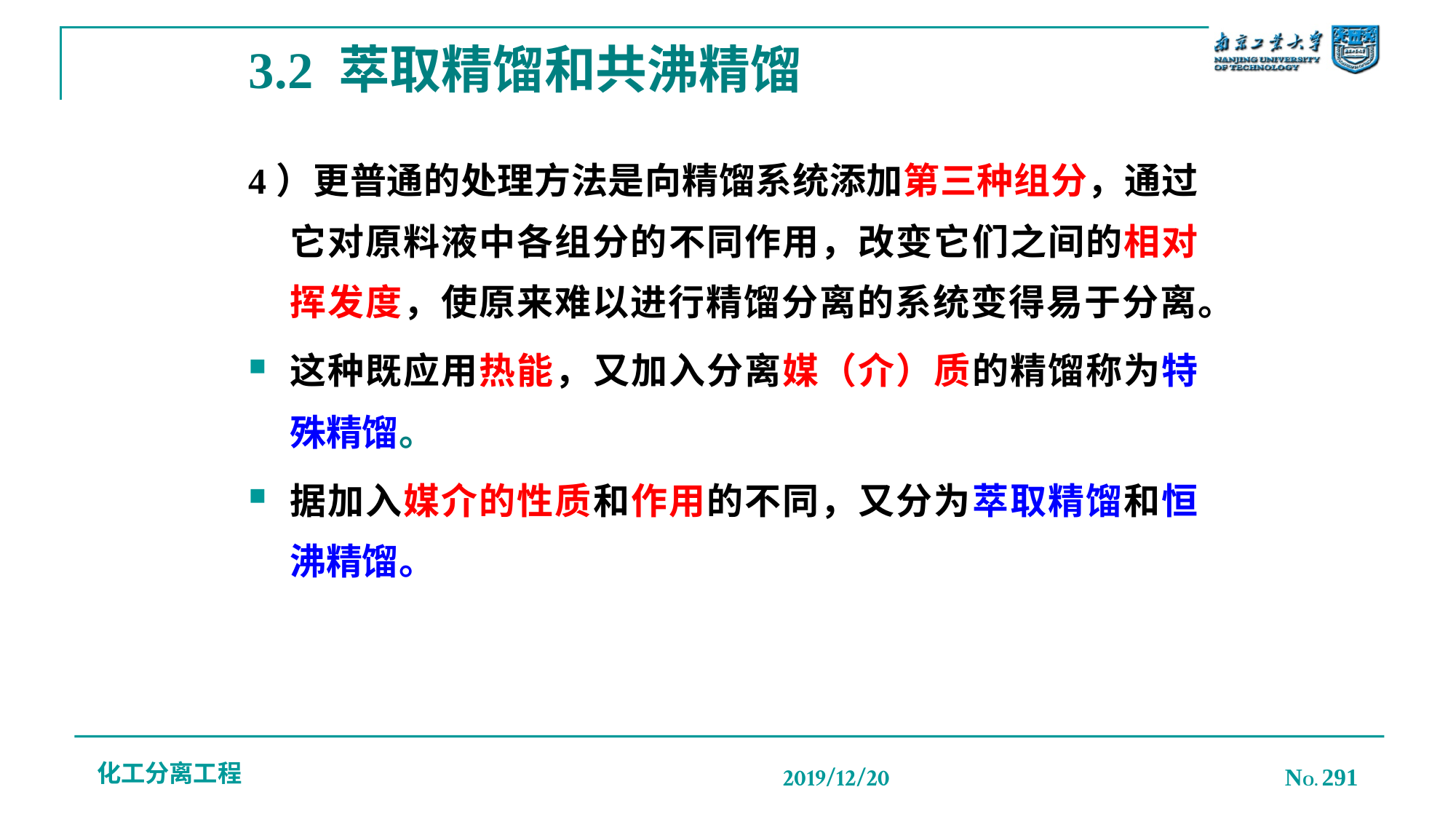

# 3.2 萃取精馏和共沸精馏
4）更普通的处理方法是向精馏系统添加第三种组分，通过它对原料液中各组分的不同作用，改变它们之间的相对挥发度，使原来难以进行精馏分离的系统变得易于分离。
这种既应用热能，又加入分离媒（介）质的精馏称为特殊精馏。
据加入媒介的性质和作用的不同，又分为萃取精馏和恒沸精馏。
化工分离工程
NO. 291
2019/12/20